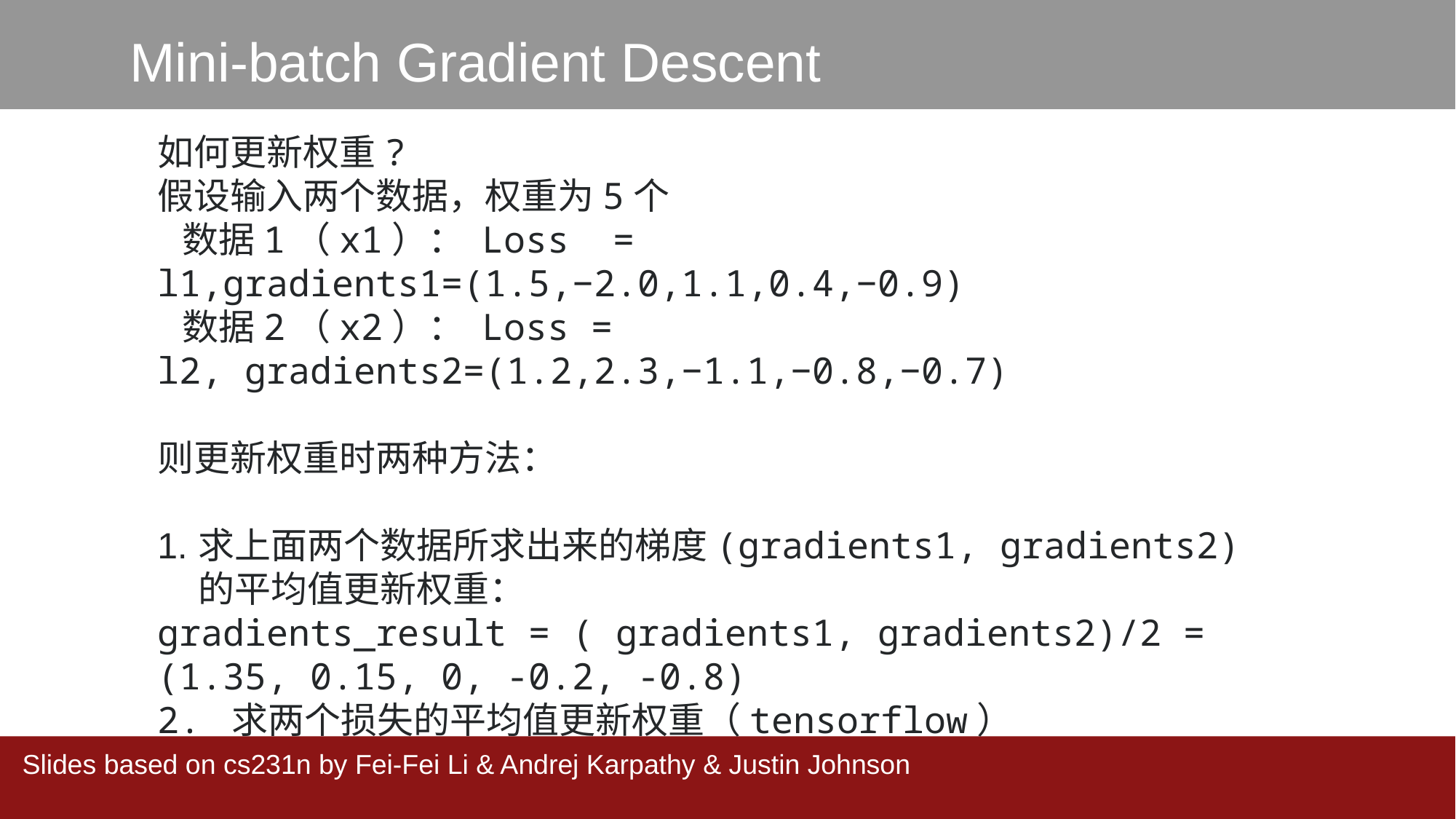

Mini-batch Gradient Descent
如何更新权重?
假设输入两个数据，权重为5个
  数据1（x1）： Loss  = l1,gradients1=(1.5,−2.0,1.1,0.4,−0.9)
  数据2（x2）： Loss = l2, gradients2=(1.2,2.3,−1.1,−0.8,−0.7)

则更新权重时两种方法：

求上面两个数据所求出来的梯度(gradients1, gradients2) 的平均值更新权重：
gradients_result = ( gradients1, gradients2)/2 = (1.35, 0.15, 0, -0.2, -0.8)
2. 求两个损失的平均值更新权重（tensorflow）